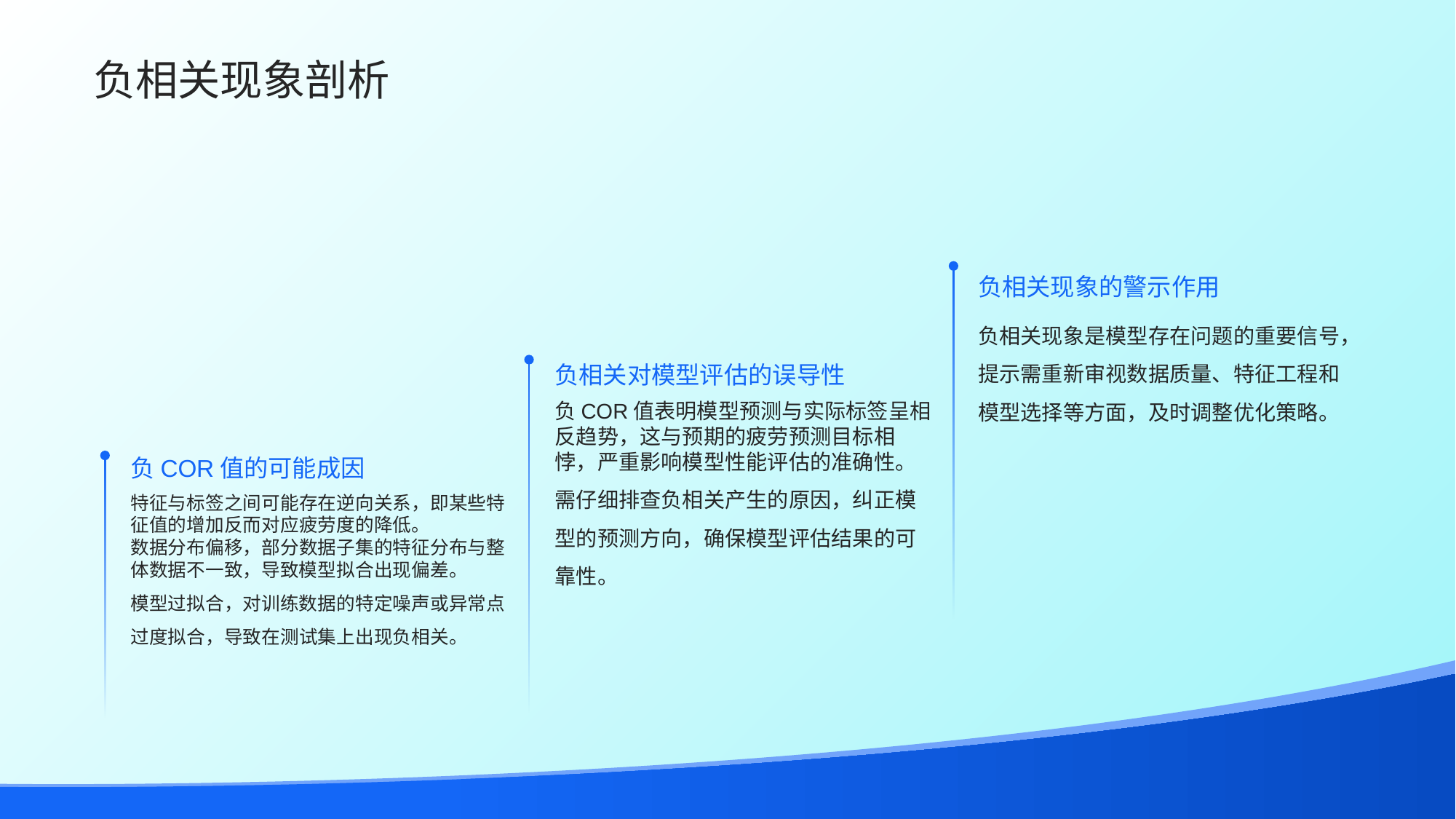

负相关现象剖析
负相关现象的警示作用

负相关对模型评估的误导性
负相关现象是模型存在问题的重要信号，提示需重新审视数据质量、特征工程和模型选择等方面，及时调整优化策略。

负COR值表明模型预测与实际标签呈相反趋势，这与预期的疲劳预测目标相悖，严重影响模型性能评估的准确性。
需仔细排查负相关产生的原因，纠正模型的预测方向，确保模型评估结果的可靠性。
负COR值的可能成因

特征与标签之间可能存在逆向关系，即某些特征值的增加反而对应疲劳度的降低。
数据分布偏移，部分数据子集的特征分布与整体数据不一致，导致模型拟合出现偏差。
模型过拟合，对训练数据的特定噪声或异常点过度拟合，导致在测试集上出现负相关。